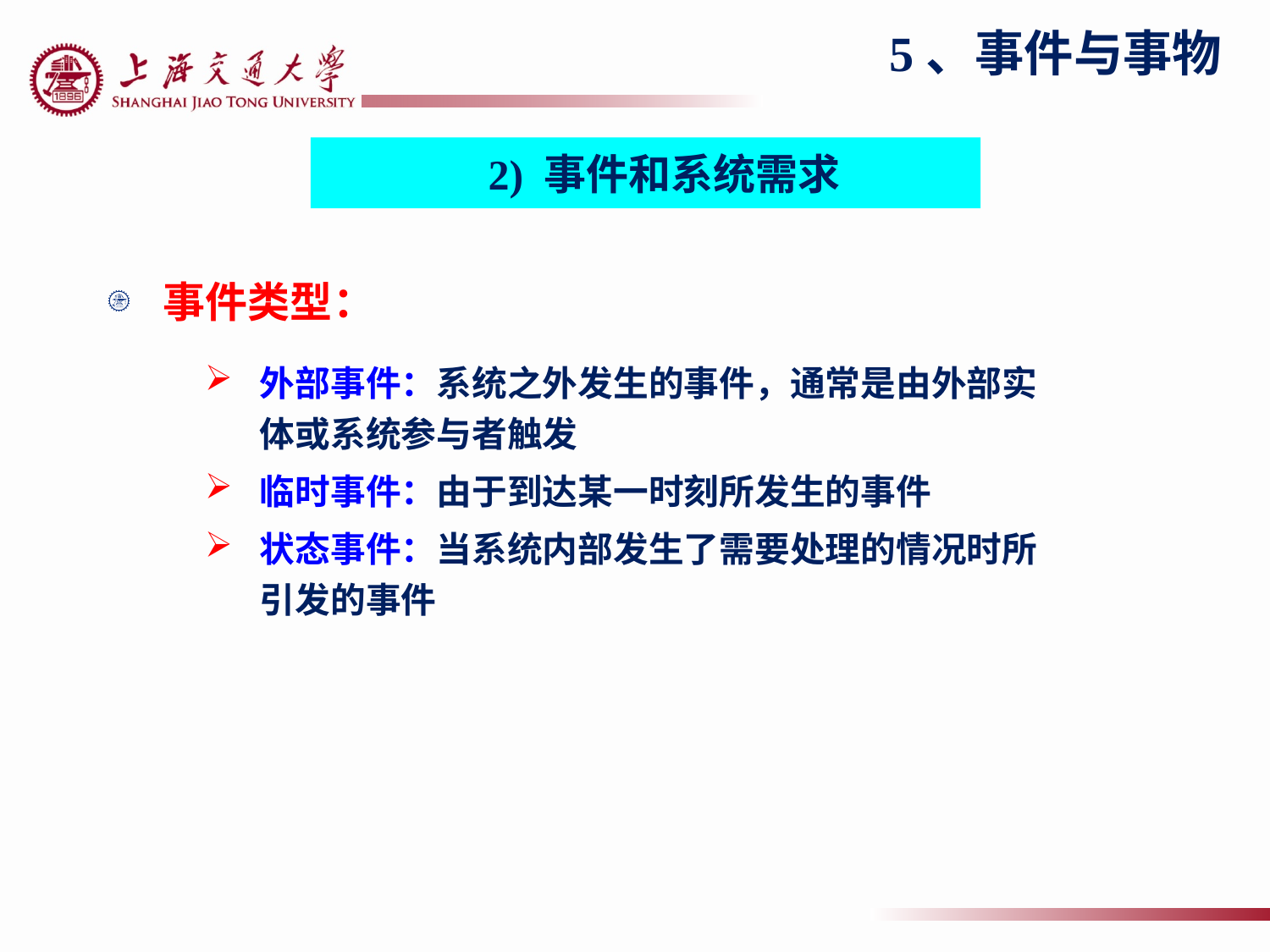

5、事件与事物
2) 事件和系统需求
事件类型：
外部事件：系统之外发生的事件，通常是由外部实体或系统参与者触发
临时事件：由于到达某一时刻所发生的事件
状态事件：当系统内部发生了需要处理的情况时所引发的事件